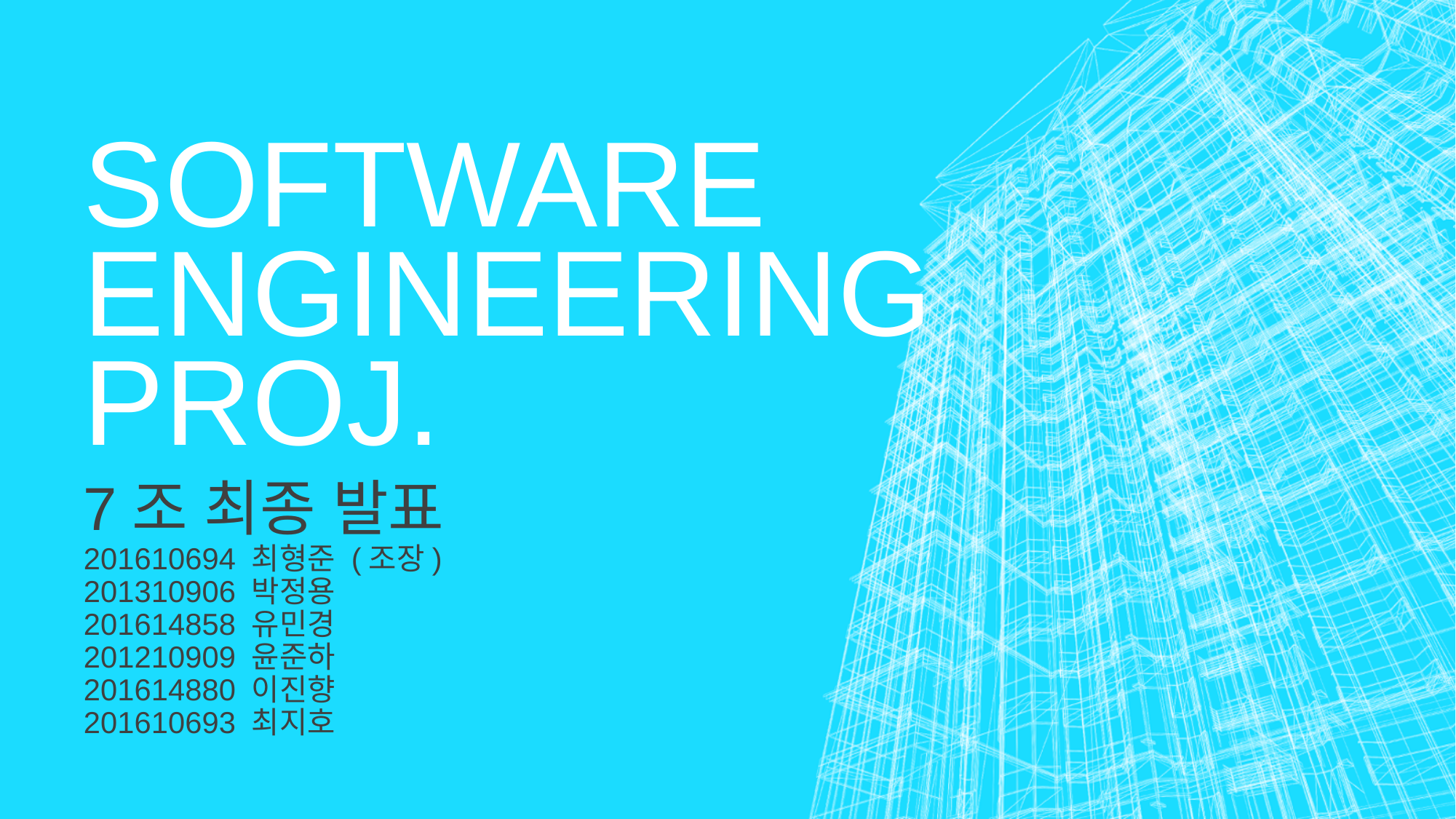

# Software Engineering proj.
7조 최종 발표
201610694 최형준 (조장)
201310906 박정용
201614858 유민경
201210909 윤준하
201614880 이진향
201610693 최지호